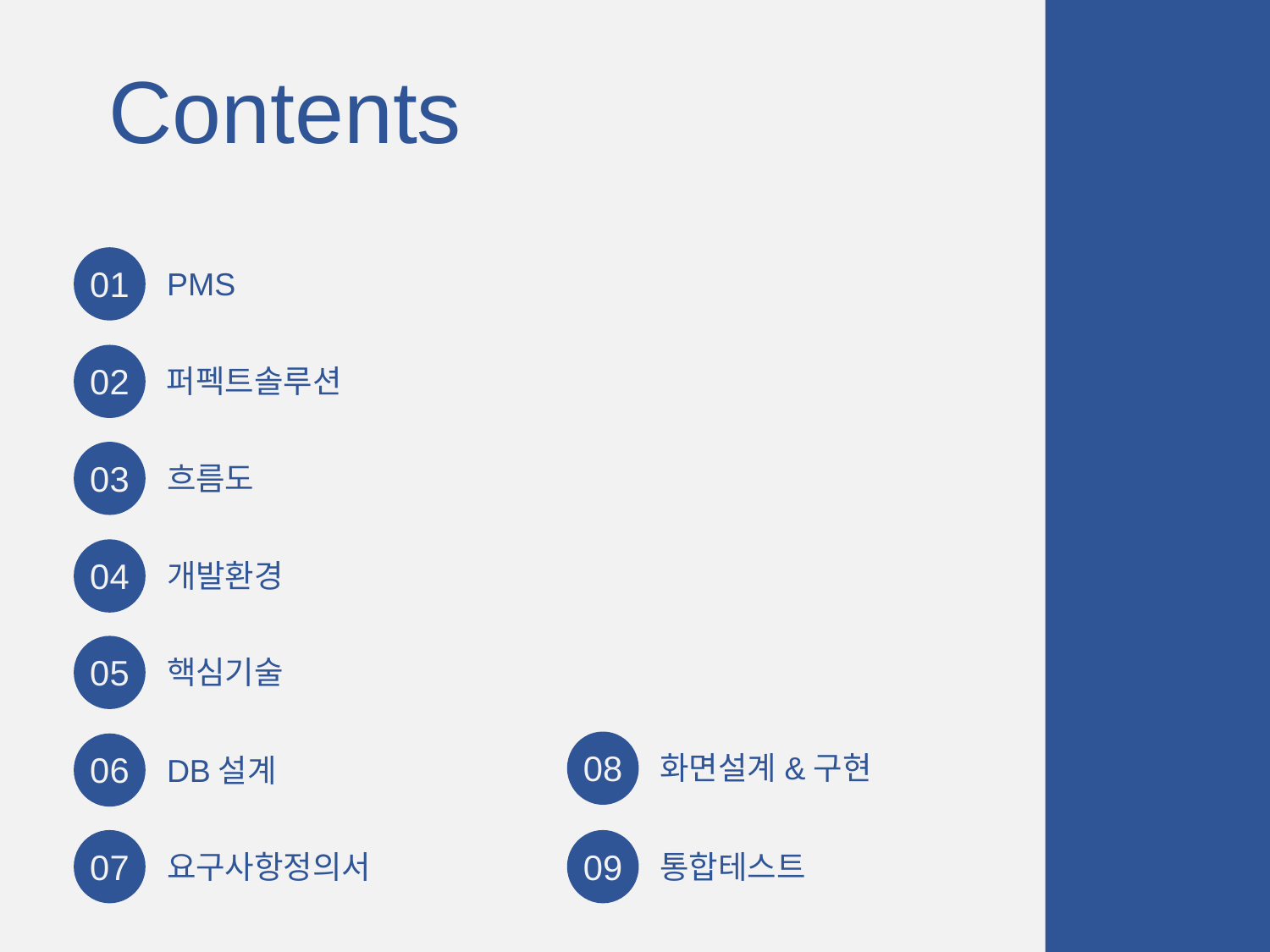

Contents

01
PMS

02
퍼펙트솔루션

03
흐름도

04
개발환경

05
핵심기술

08
06
화면설계&구현
DB설계

07
09
요구사항정의서
통합테스트